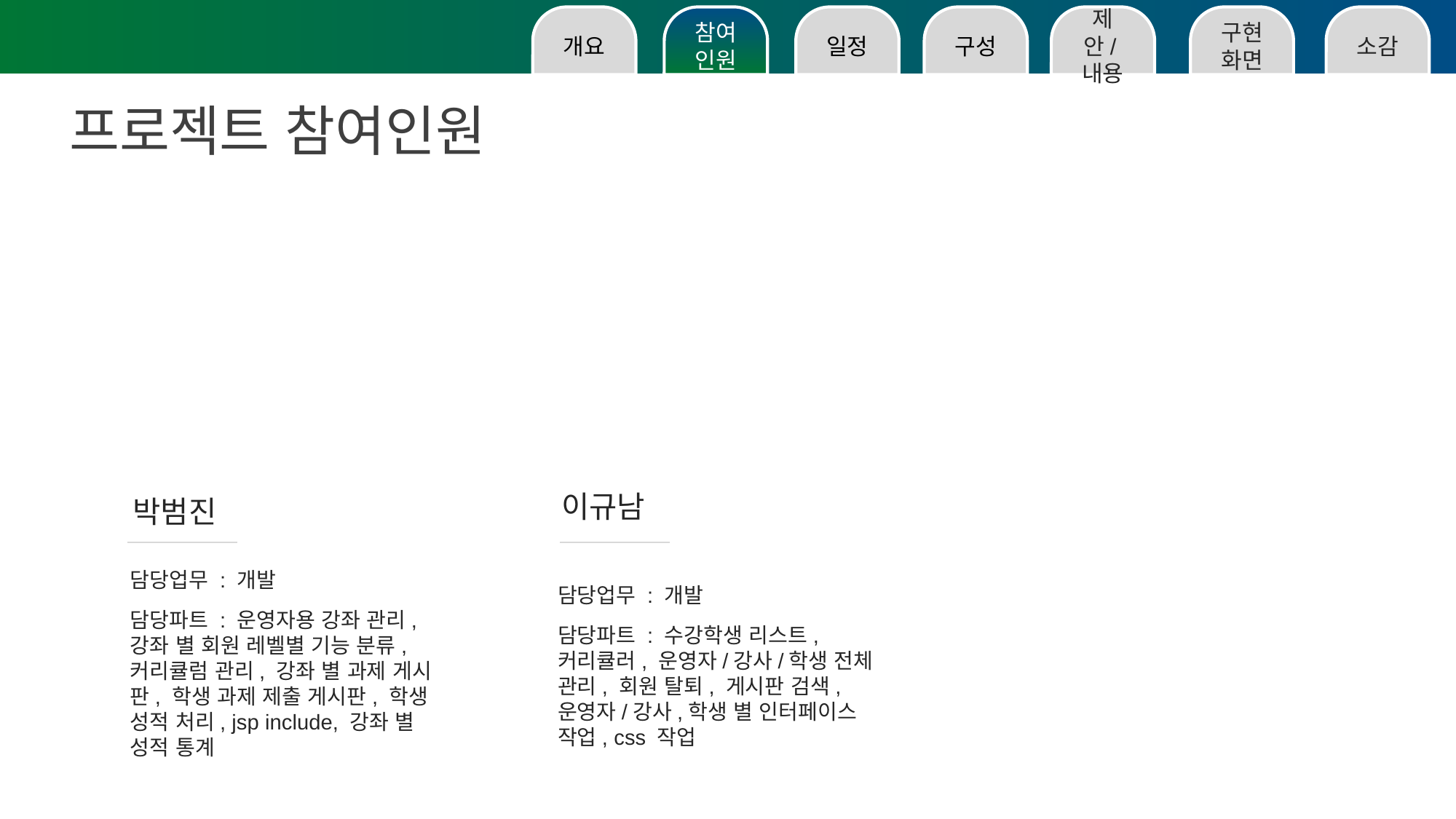

소감
구현화면
제안/내용
구성
일정
참여인원
개요

프로젝트 참여인원
이규남
박범진
담당업무 : 개발

담당파트 : 운영자용 강좌 관리, 강좌 별 회원 레벨별 기능 분류, 커리큘럼 관리, 강좌 별 과제 게시판, 학생 과제 제출 게시판, 학생 성적 처리, jsp include, 강좌 별 성적 통계
담당업무 : 개발

담당파트 : 수강학생 리스트, 커리큘러, 운영자/강사/학생 전체 관리, 회원 탈퇴, 게시판 검색, 운영자/강사,학생 별 인터페이스 작업, css 작업